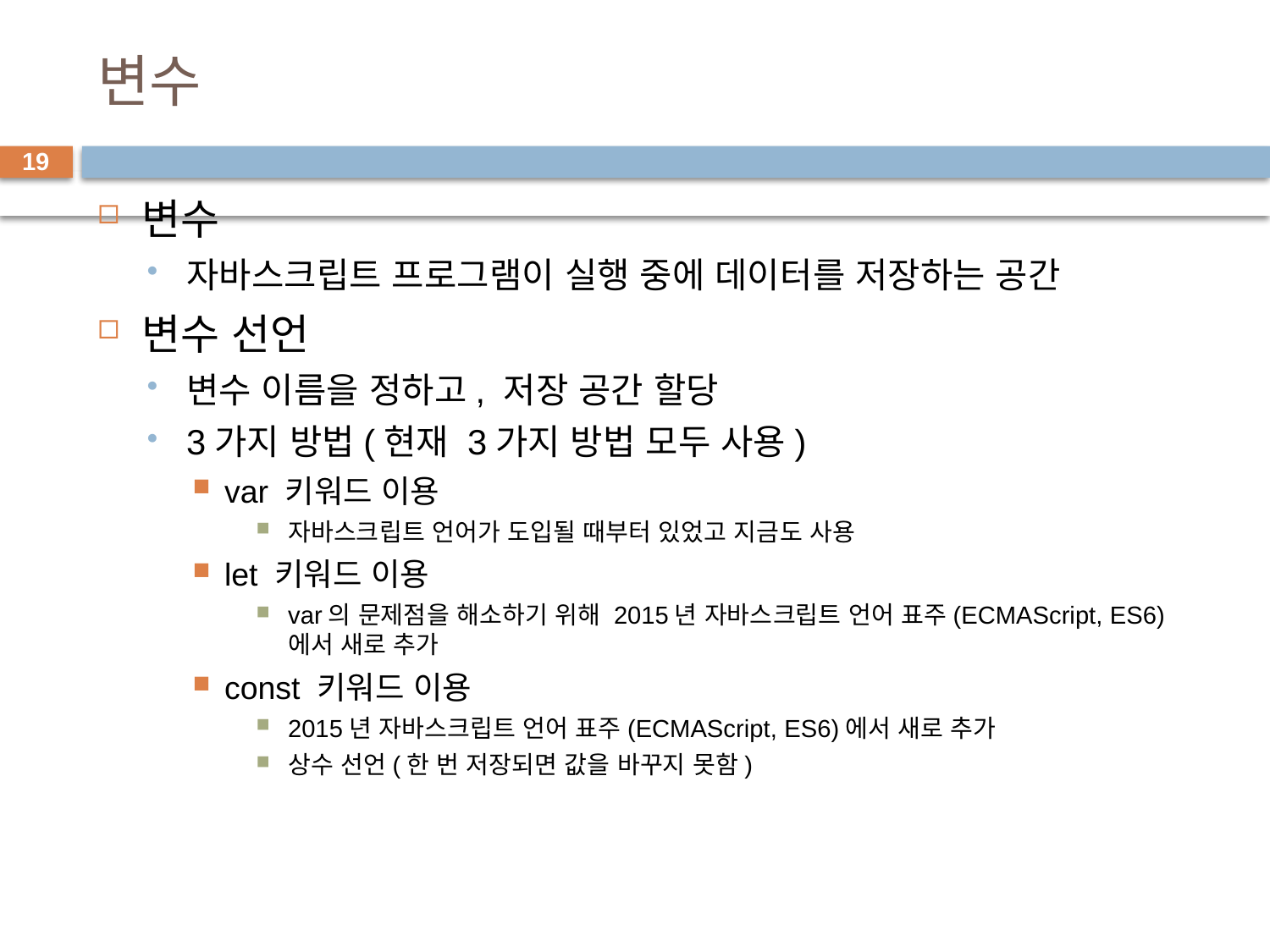

# 변수
19
변수
자바스크립트 프로그램이 실행 중에 데이터를 저장하는 공간
변수 선언
변수 이름을 정하고, 저장 공간 할당
3가지 방법(현재 3가지 방법 모두 사용)
var 키워드 이용
자바스크립트 언어가 도입될 때부터 있었고 지금도 사용
let 키워드 이용
var의 문제점을 해소하기 위해 2015년 자바스크립트 언어 표주(ECMAScript, ES6)에서 새로 추가
const 키워드 이용
2015년 자바스크립트 언어 표주(ECMAScript, ES6)에서 새로 추가
상수 선언(한 번 저장되면 값을 바꾸지 못함)